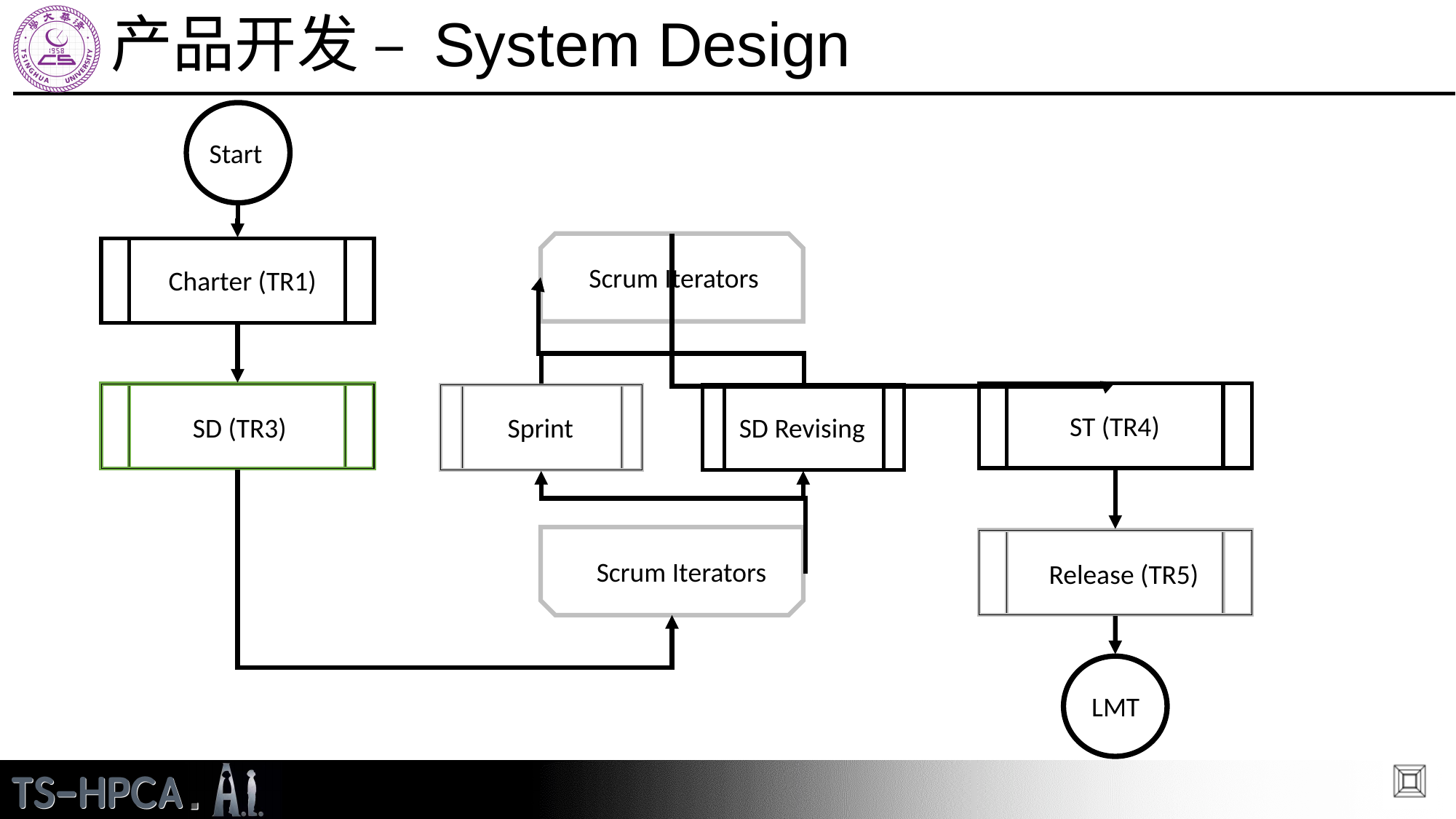

# 产品开发 – System Design

Start

Scrum Iterators
Charter (TR1)

SD (TR3)

ST (TR4)
Sprint
SD Revising

Scrum Iterators
Release (TR5)

LMT